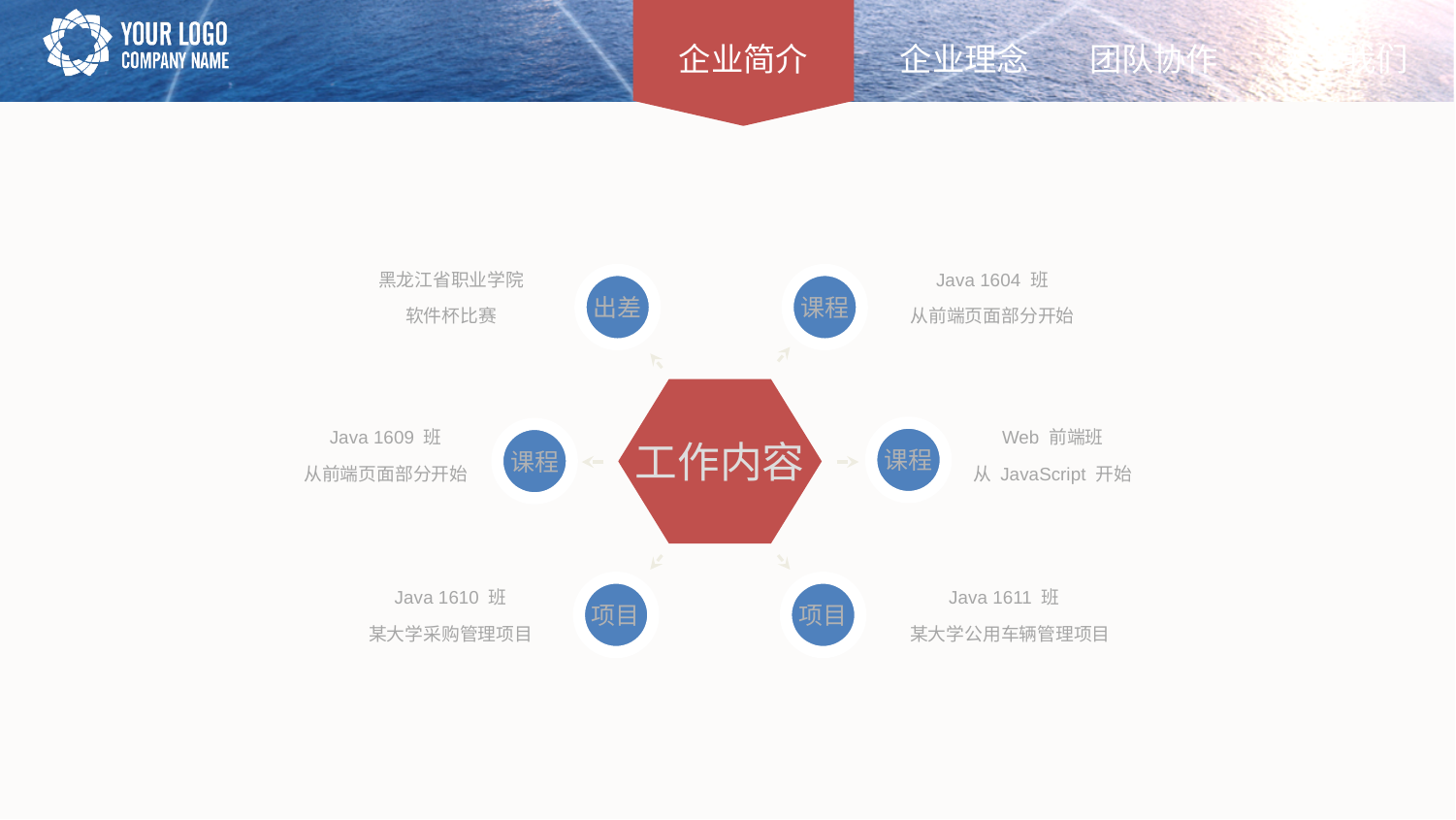

黑龙江省职业学院
Java 1604 班
出差
课程
软件杯比赛
从前端页面部分开始

工作内容
Java 1609 班
Web 前端班
课程
课程
从前端页面部分开始
从 JavaScript 开始

项目
项目
Java 1610 班
Java 1611 班
某大学采购管理项目
某大学公用车辆管理项目